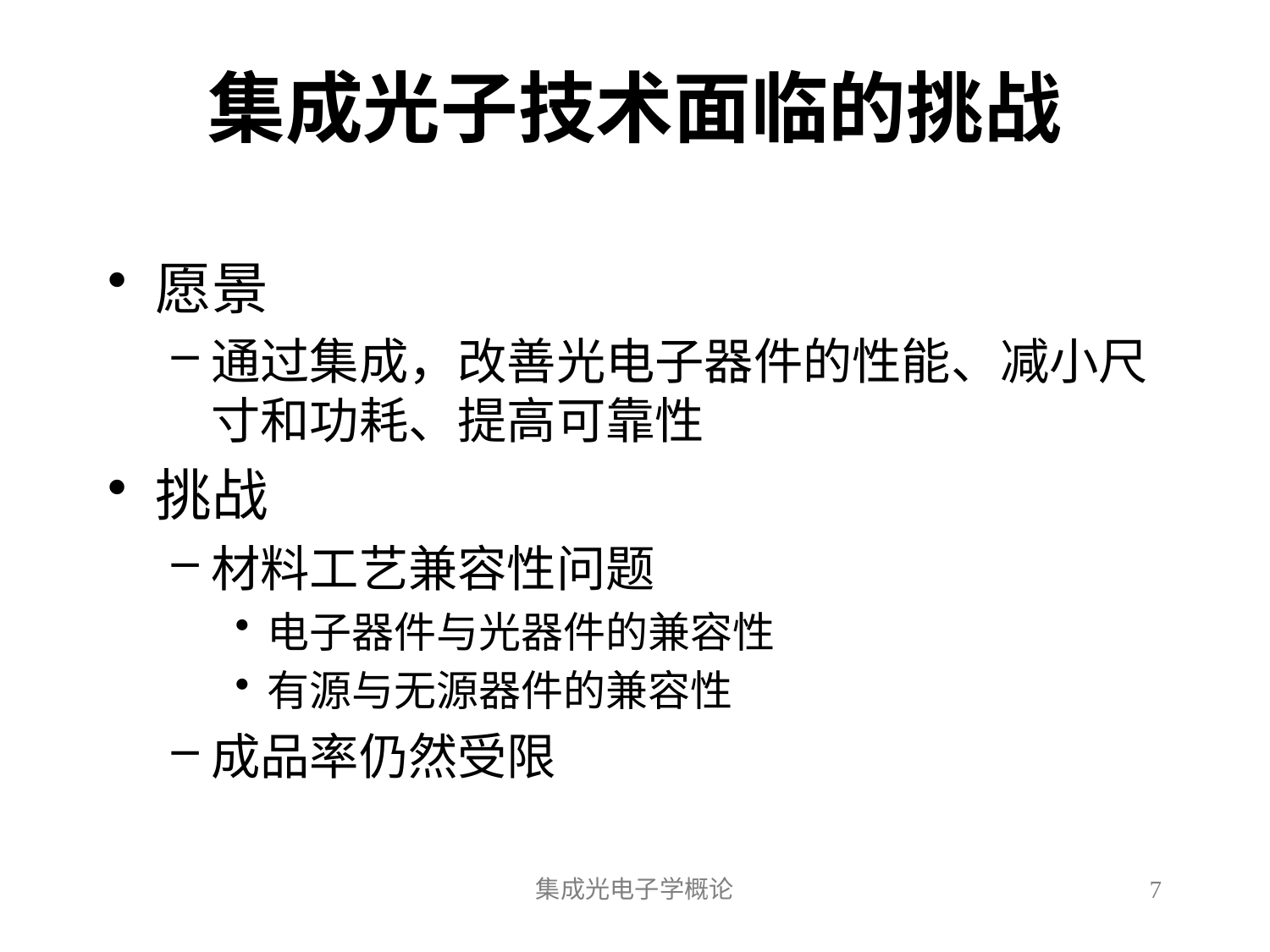

# 集成光子技术面临的挑战
愿景
通过集成，改善光电子器件的性能、减小尺寸和功耗、提高可靠性
挑战
材料工艺兼容性问题
电子器件与光器件的兼容性
有源与无源器件的兼容性
成品率仍然受限
集成光电子学概论
7